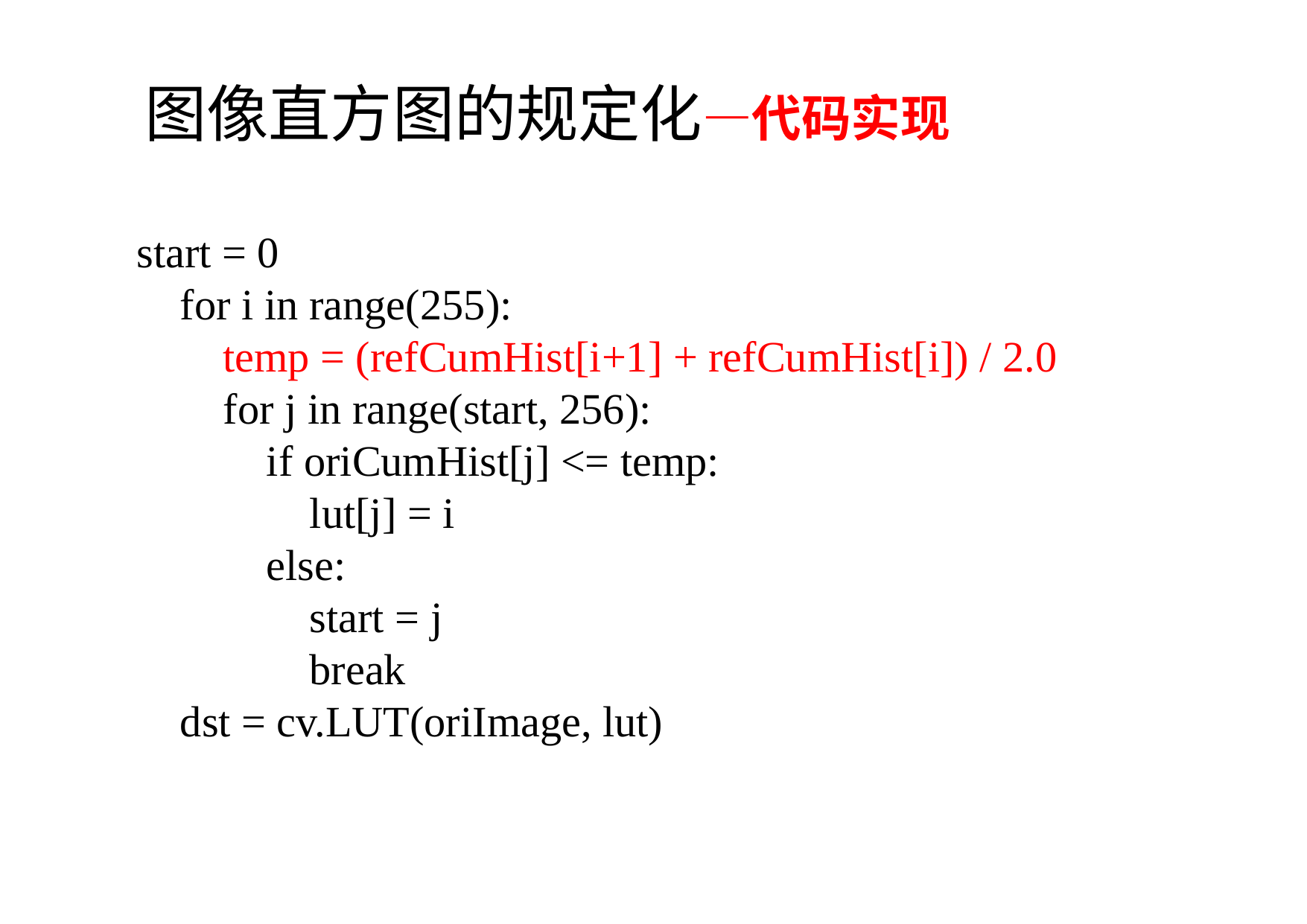

图像直方图的规定化—代码实现
start = 0
    for i in range(255):
        temp = (refCumHist[i+1] + refCumHist[i]) / 2.0
        for j in range(start, 256):
            if oriCumHist[j] <= temp:
                lut[j] = i
            else:
                start = j
                break
    dst = cv.LUT(oriImage, lut)